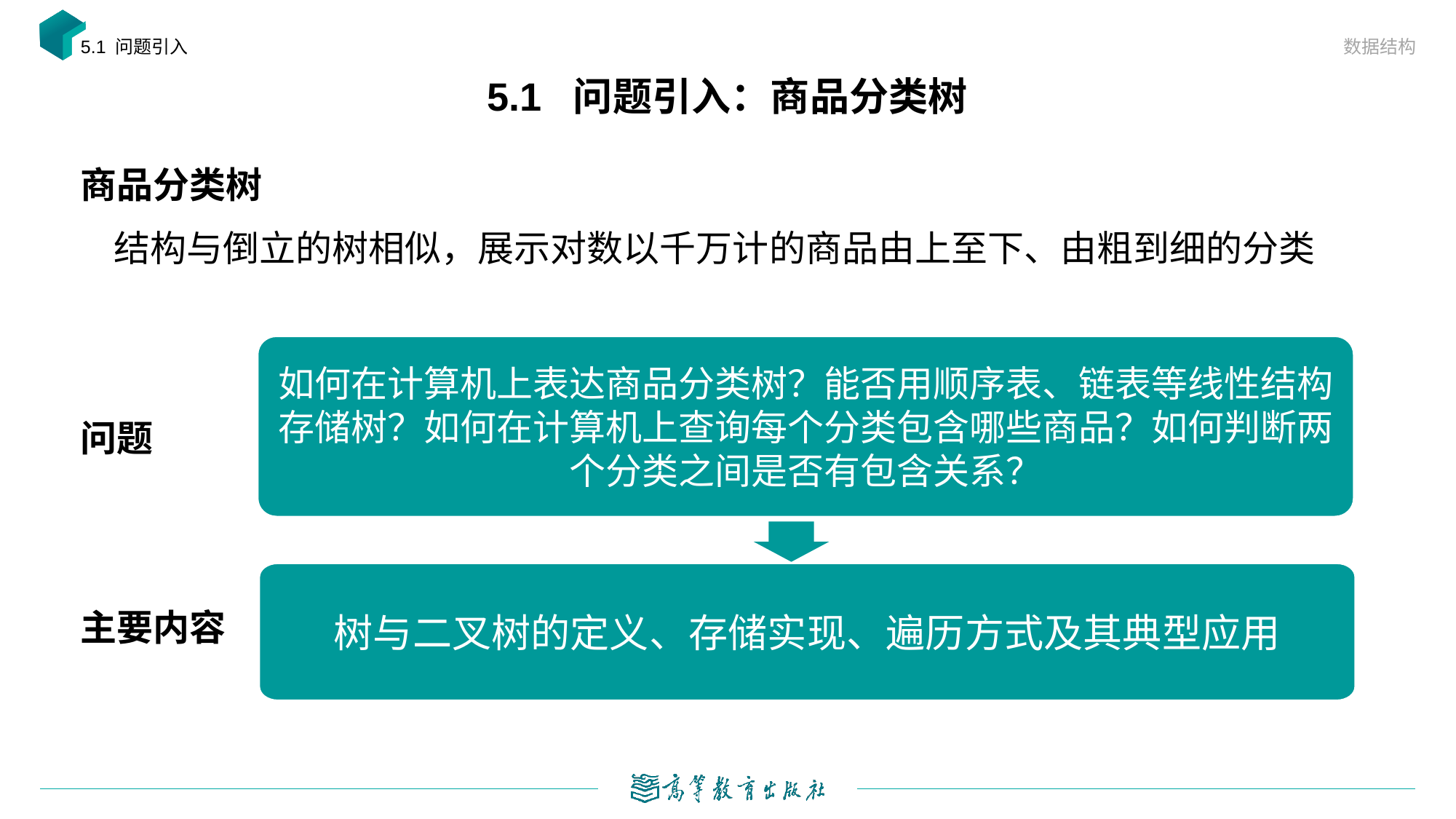

数据结构
5.1 问题引入
# 5.1  问题引入：商品分类树
商品分类树
   结构与倒立的树相似，展示对数以千万计的商品由上至下、由粗到细的分类

问题

主要内容

如何在计算机上表达商品分类树？能否用顺序表、链表等线性结构存储树？如何在计算机上查询每个分类包含哪些商品？如何判断两个分类之间是否有包含关系？

树与二叉树的定义、存储实现、遍历方式及其典型应用